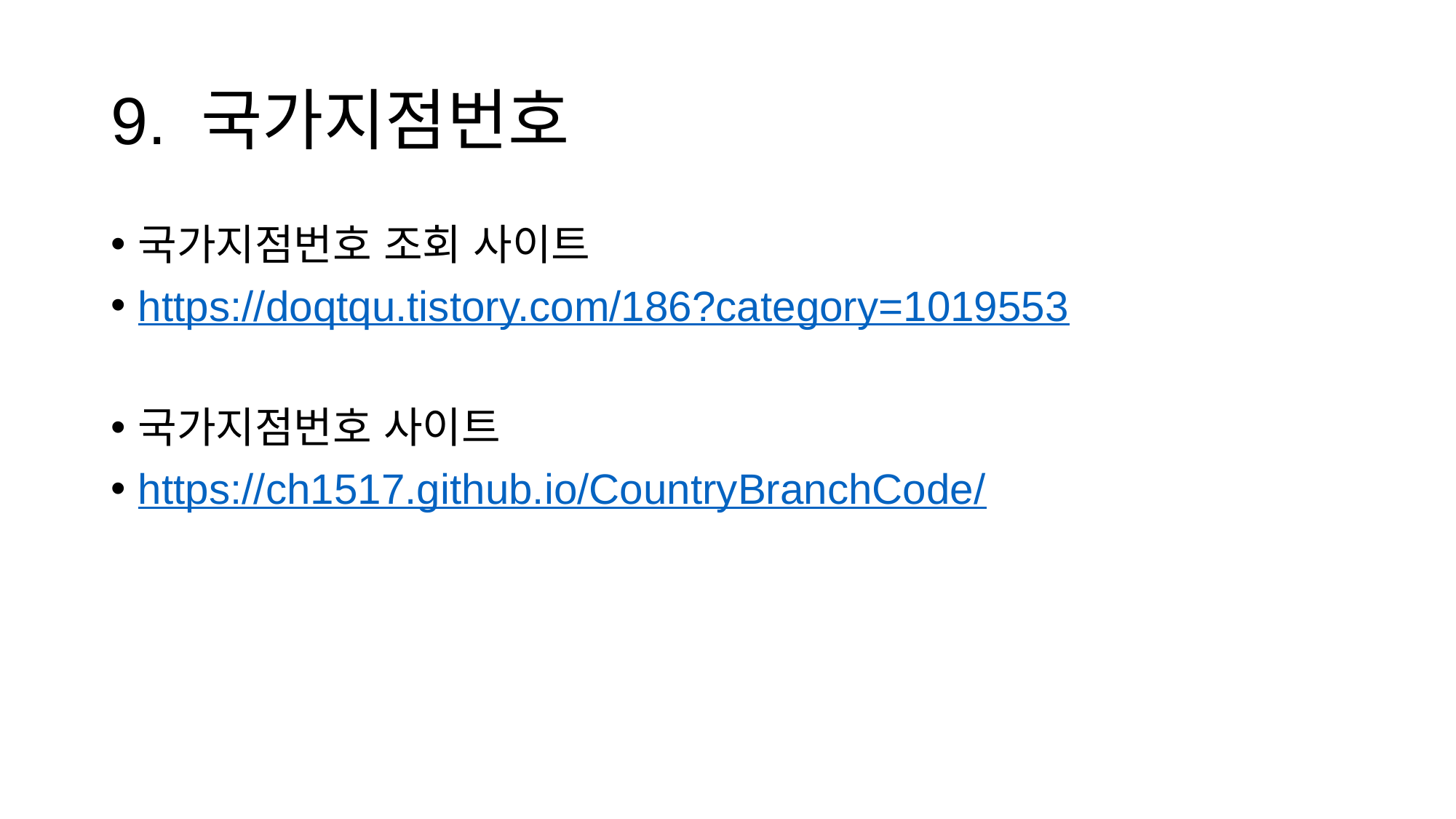

# 9. 국가지점번호
국가지점번호 조회 사이트
https://doqtqu.tistory.com/186?category=1019553

국가지점번호 사이트
https://ch1517.github.io/CountryBranchCode/